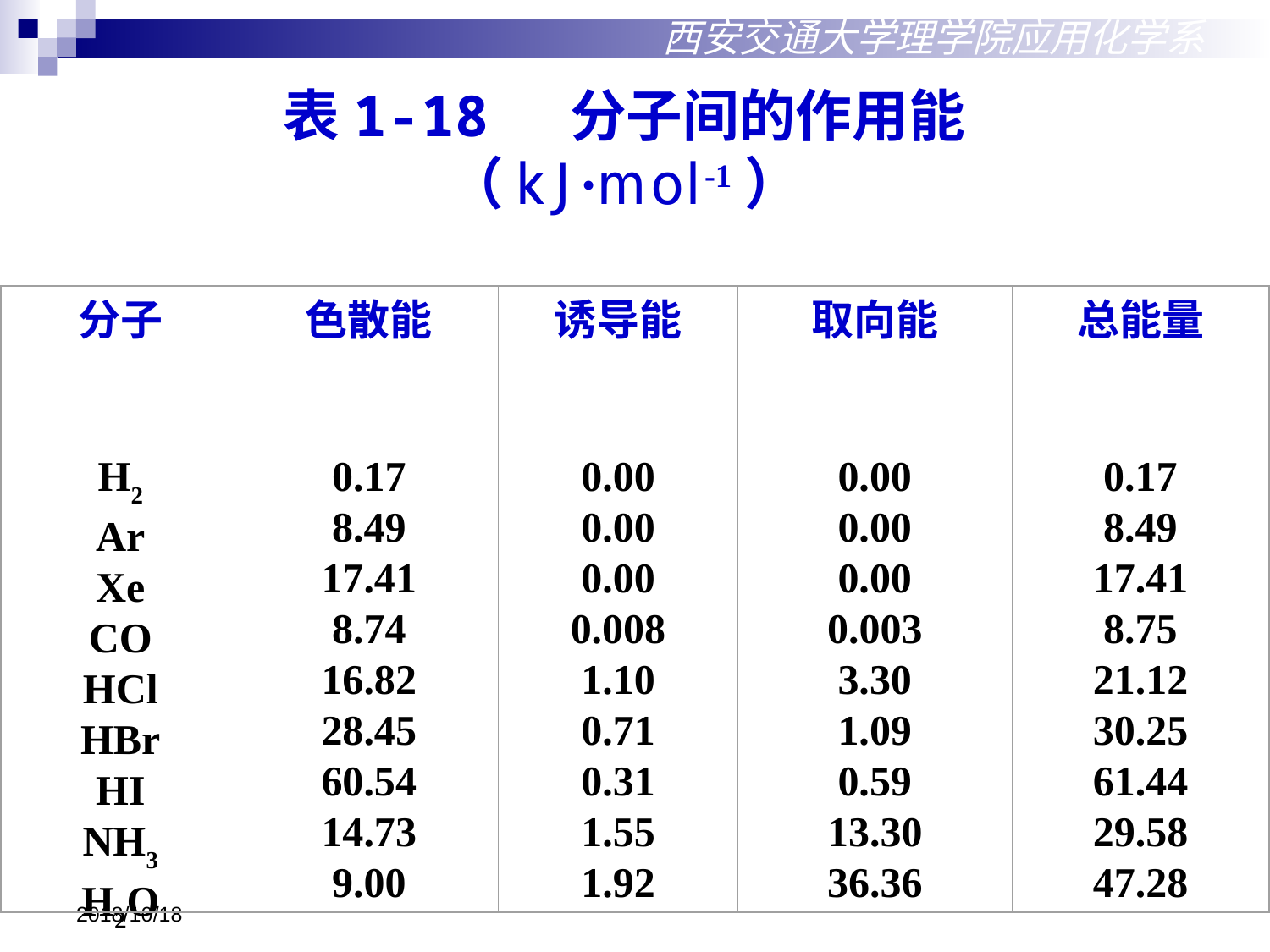

西安交通大学理学院应用化学系
表1-18  分子间的作用能（kJ·mol-1）

分子

色散能

诱导能

取向能

总能量

H2
Ar
Xe
CO
HCl
HBr
HI
NH3
H2O

0.17
8.49
17.41
8.74
16.82
28.45
60.54
14.73
9.00

0.00
0.00
0.00
0.008
1.10
0.71
0.31
1.55
1.92

0.00
0.00
0.00
0.003
3.30
1.09
0.59
13.30
36.36

0.17
8.49
17.41
8.75
21.12
30.25
61.44
29.58
47.28

2018/10/18